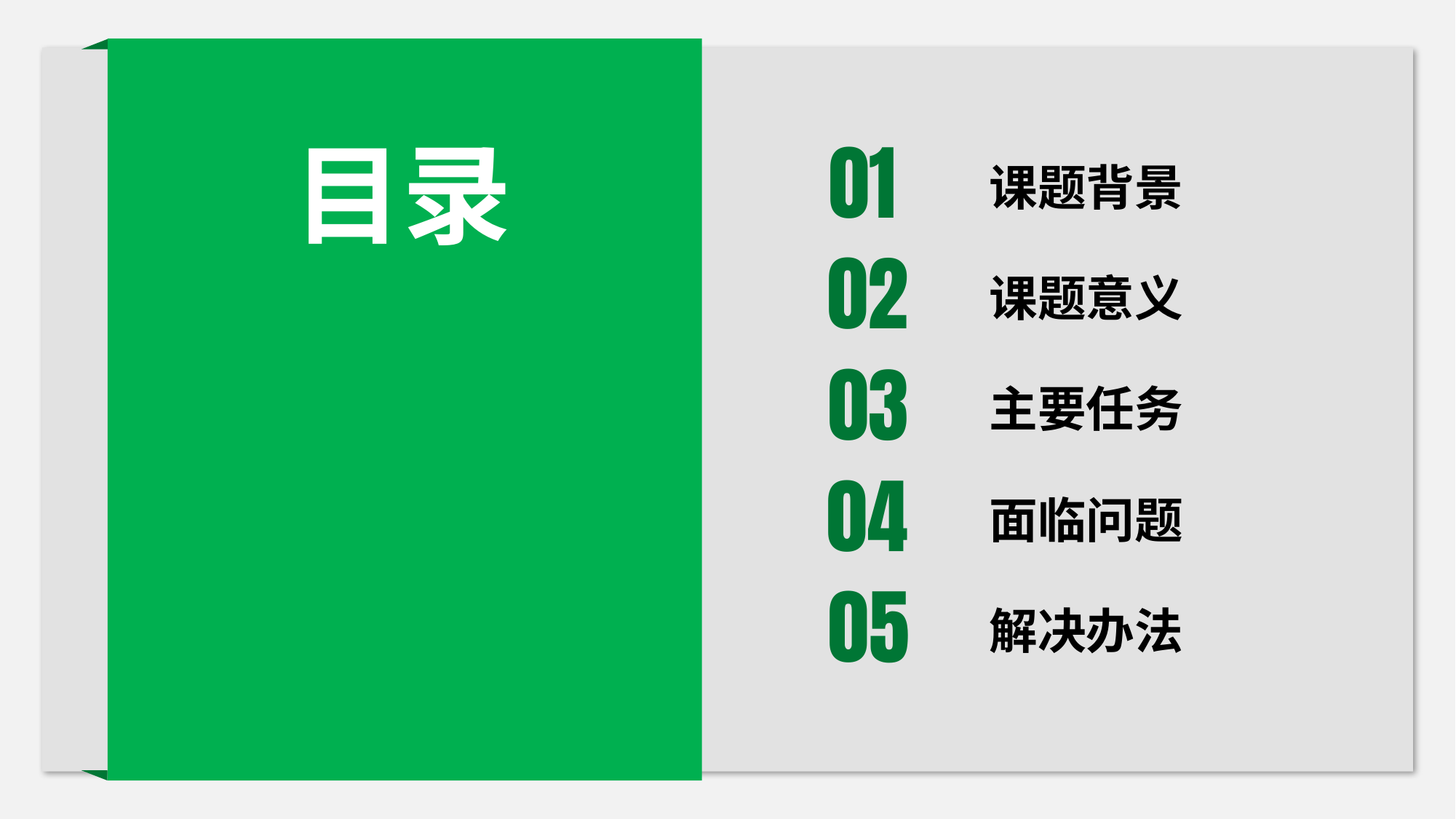

目录
01
课题背景
02
课题意义
03
主要任务
04
面临问题
05
解决办法